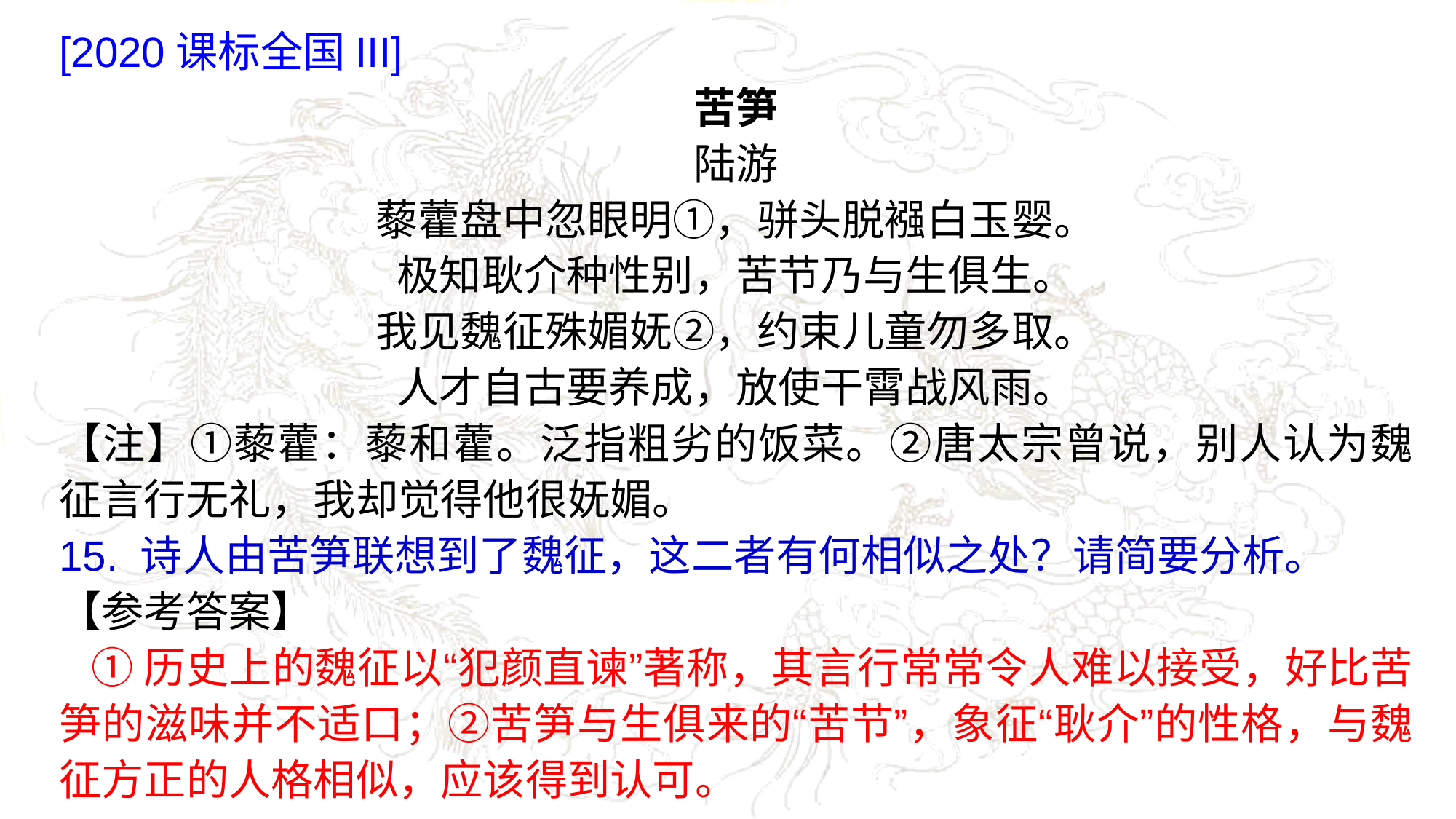

[2020课标全国III]
苦笋
陆游
藜藿盘中忽眼明①，骈头脱襁白玉婴。
极知耿介种性别，苦节乃与生俱生。
我见魏征殊媚妩②，约束儿童勿多取。
人才自古要养成，放使干霄战风雨。
【注】①藜藿：藜和藿。泛指粗劣的饭菜。②唐太宗曾说，别人认为魏征言行无礼，我却觉得他很妩媚。
15. 诗人由苦笋联想到了魏征，这二者有何相似之处？请简要分析。
【参考答案】
①历史上的魏征以“犯颜直谏”著称，其言行常常令人难以接受，好比苦笋的滋味并不适口；②苦笋与生俱来的“苦节”，象征“耿介”的性格，与魏征方正的人格相似，应该得到认可。